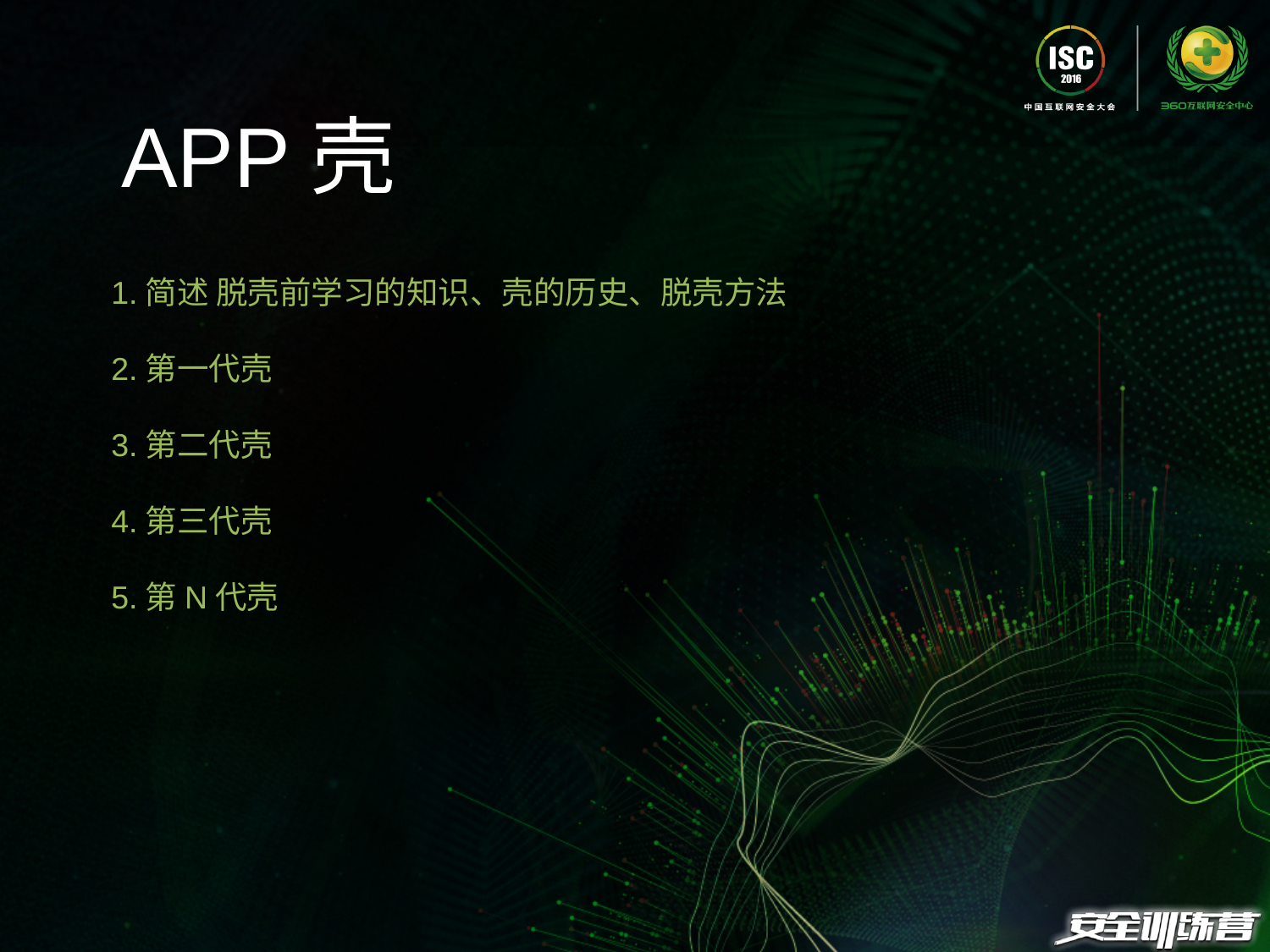

App壳
1.简述 脱壳前学习的知识、壳的历史、脱壳方法

2.第一代壳

3.第二代壳

4.第三代壳

5.第N代壳